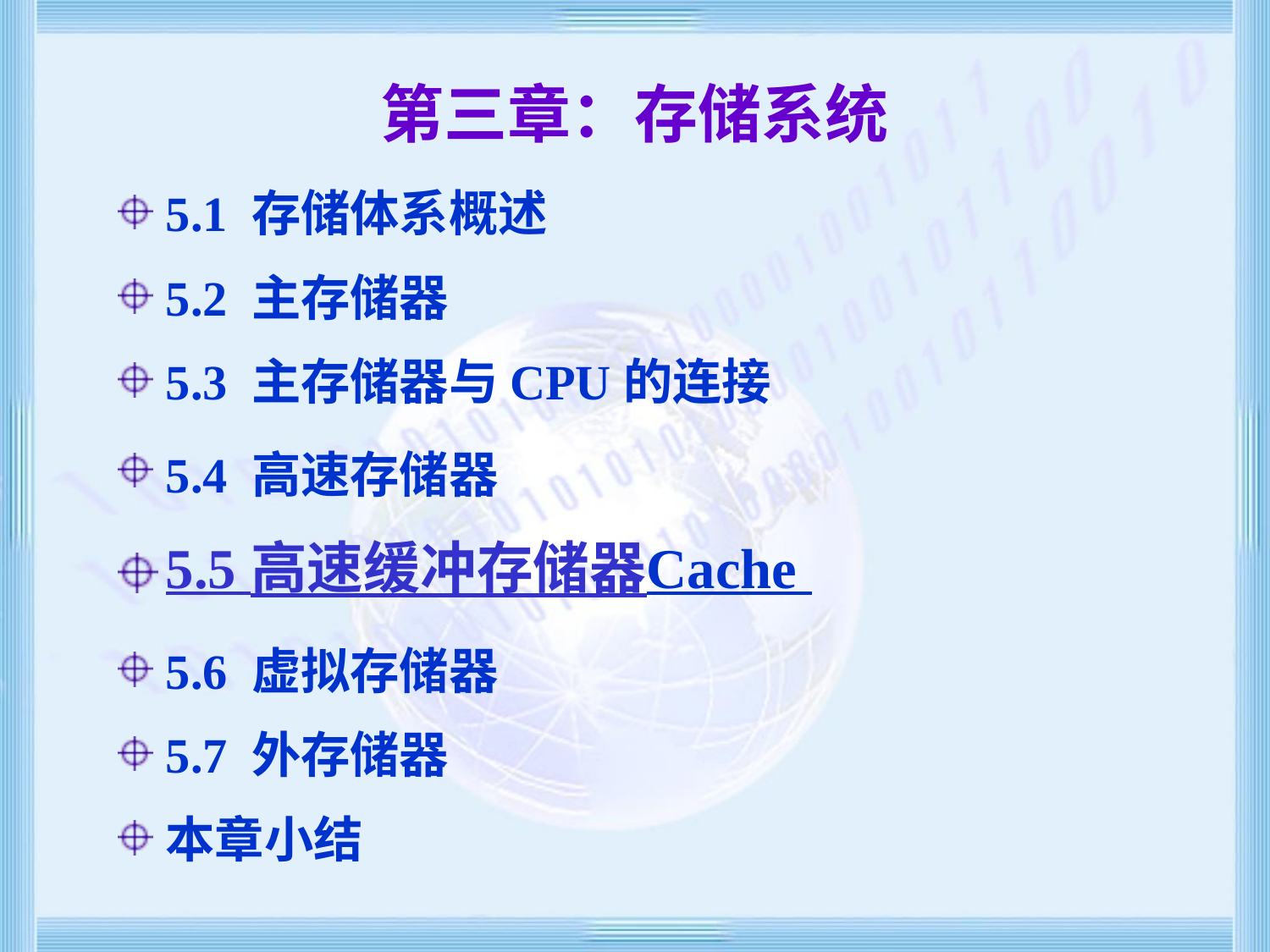

# 第三章：存储系统
5.1 存储体系概述
5.2 主存储器
5.3 主存储器与CPU的连接
5.4 高速存储器
5.5 高速缓冲存储器Cache
5.6 虚拟存储器
5.7 外存储器
本章小结
138